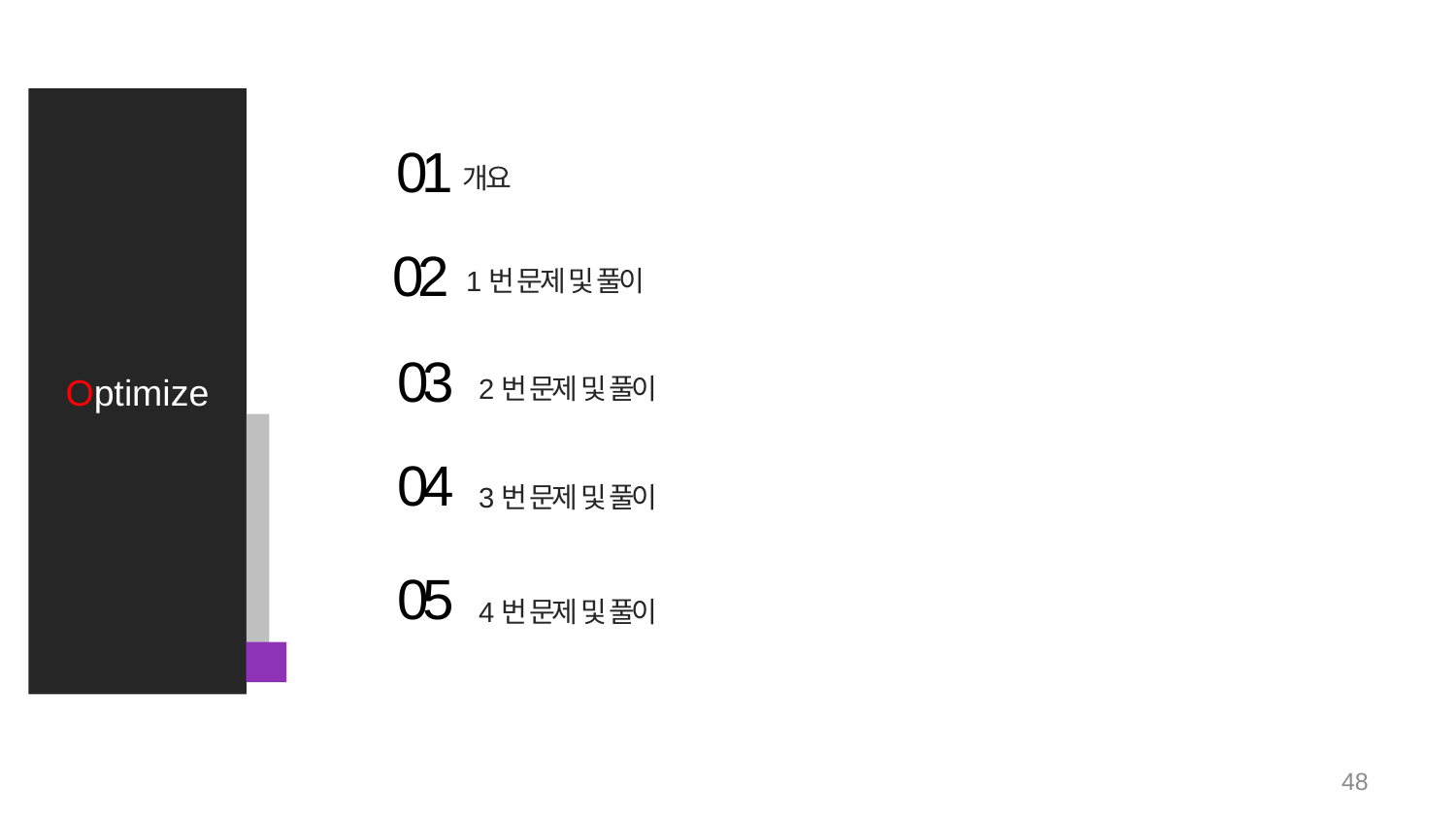

Optimize
01
개요
02
1번 문제 및 풀이
03
2번 문제 및 풀이

04
3번 문제 및 풀이
05
4번 문제 및 풀이

48